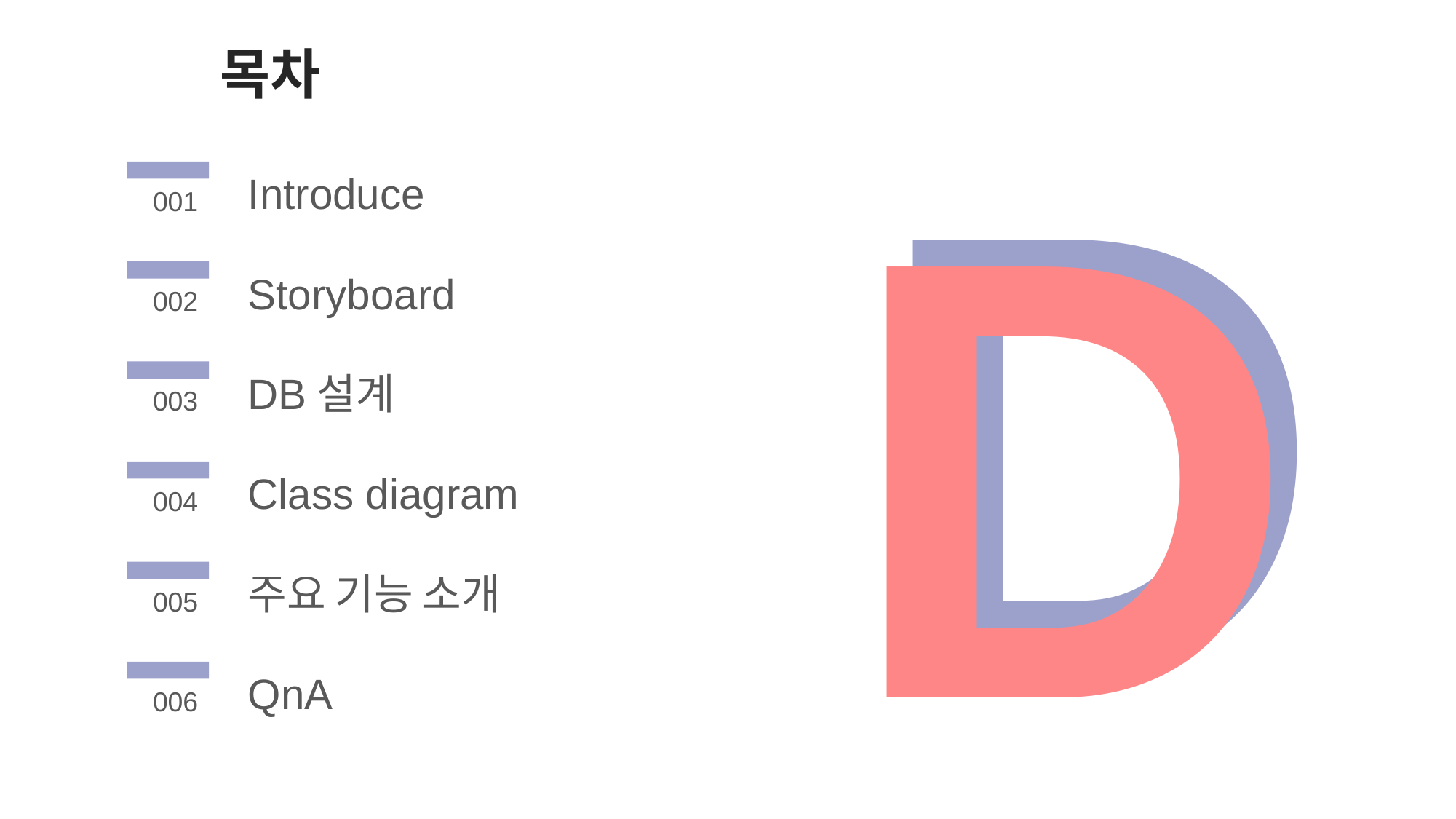

목차
D
D

Introduce
001

Storyboard
002

DB설계
003

Class diagram
004

주요 기능 소개
005

QnA
006